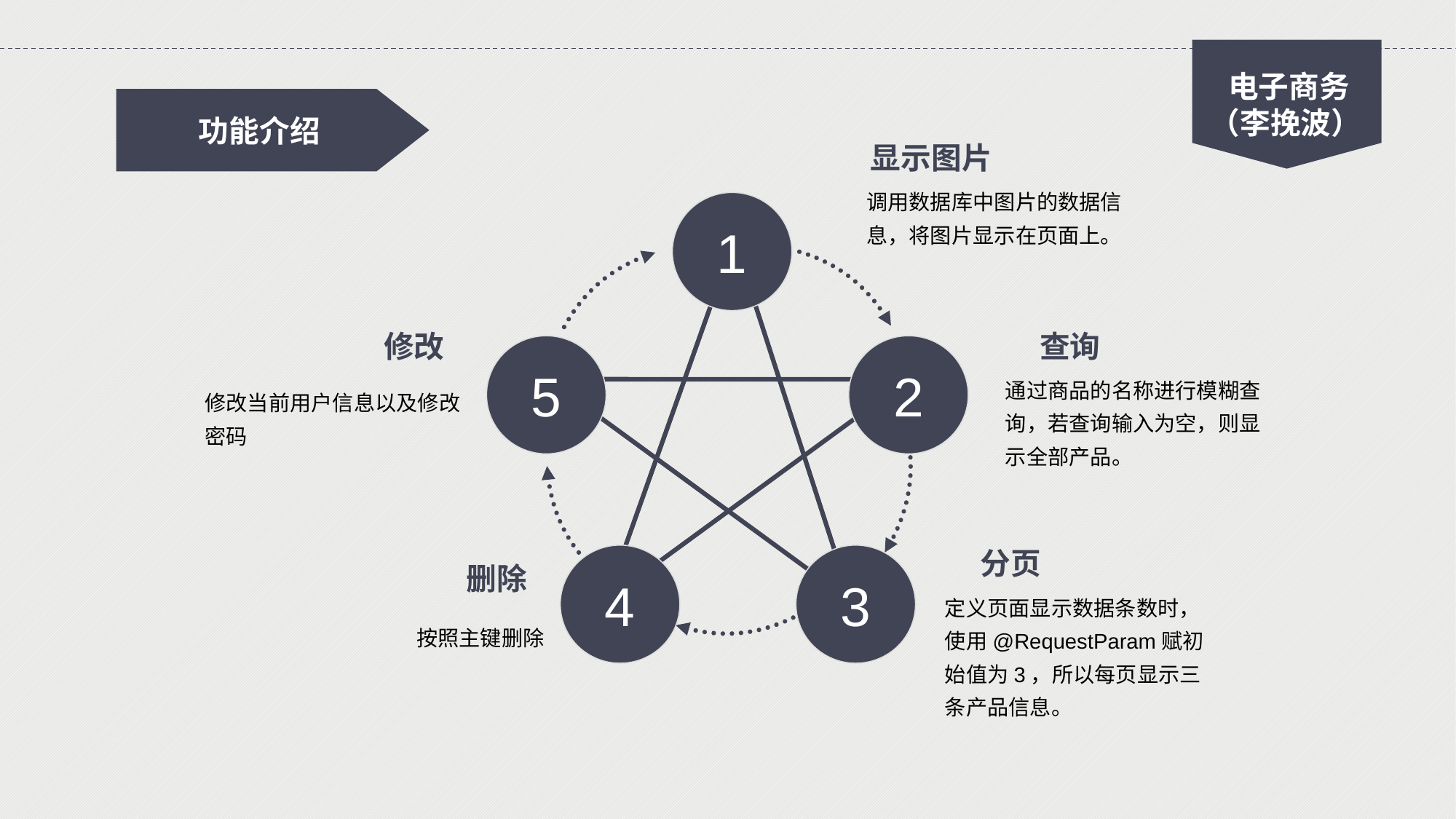

电子商务（李挽波）
功能介绍
显示图片
调用数据库中图片的数据信息，将图片显示在页面上。
1

修改
查询
5
2
通过商品的名称进行模糊查询，若查询输入为空，则显示全部产品。
修改当前用户信息以及修改密码

分页
4
3
删除
定义页面显示数据条数时，使用@RequestParam赋初始值为3，所以每页显示三条产品信息。
按照主键删除